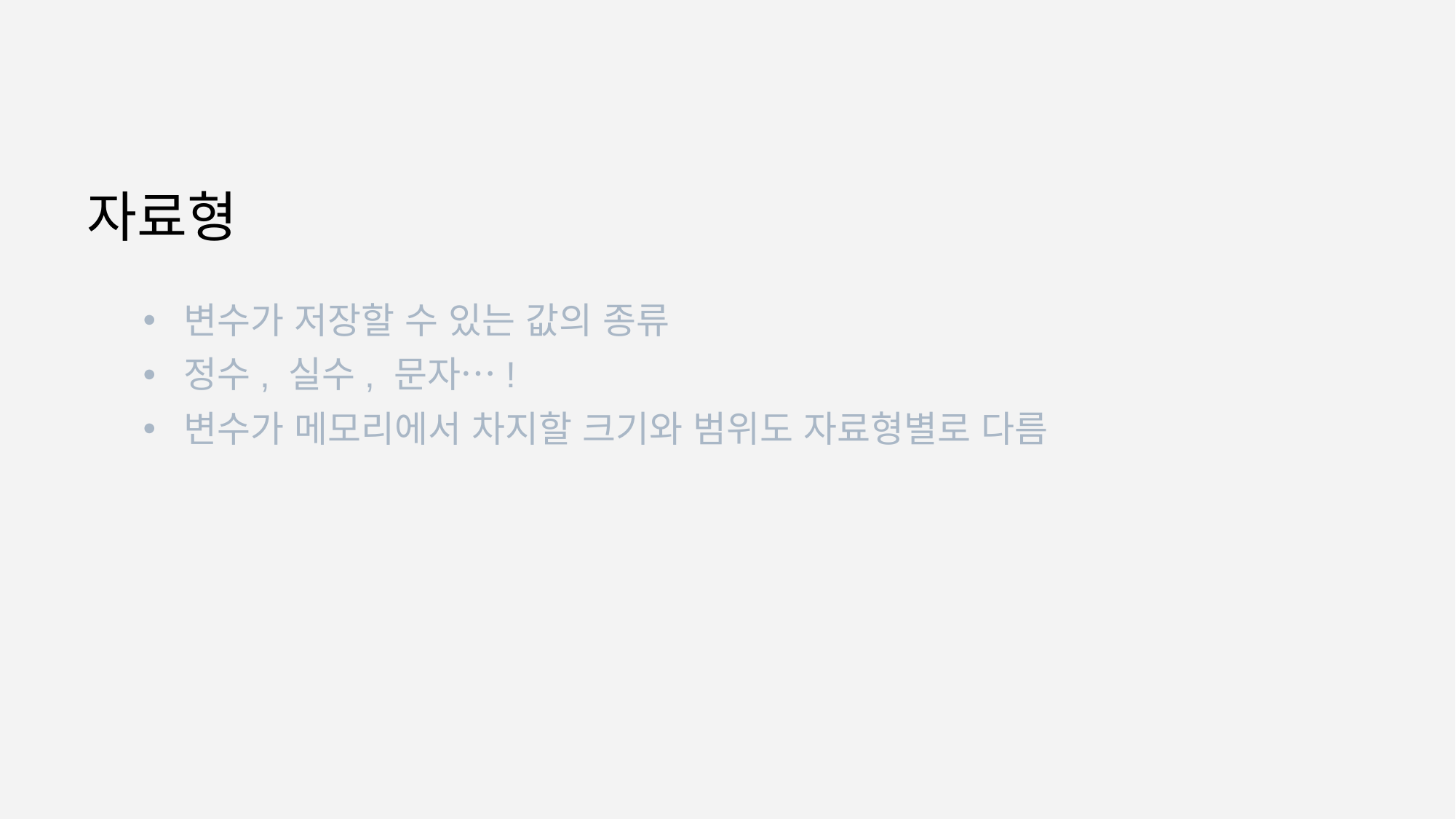

# 자료형
변수가 저장할 수 있는 값의 종류
정수, 실수, 문자…!
변수가 메모리에서 차지할 크기와 범위도 자료형별로 다름